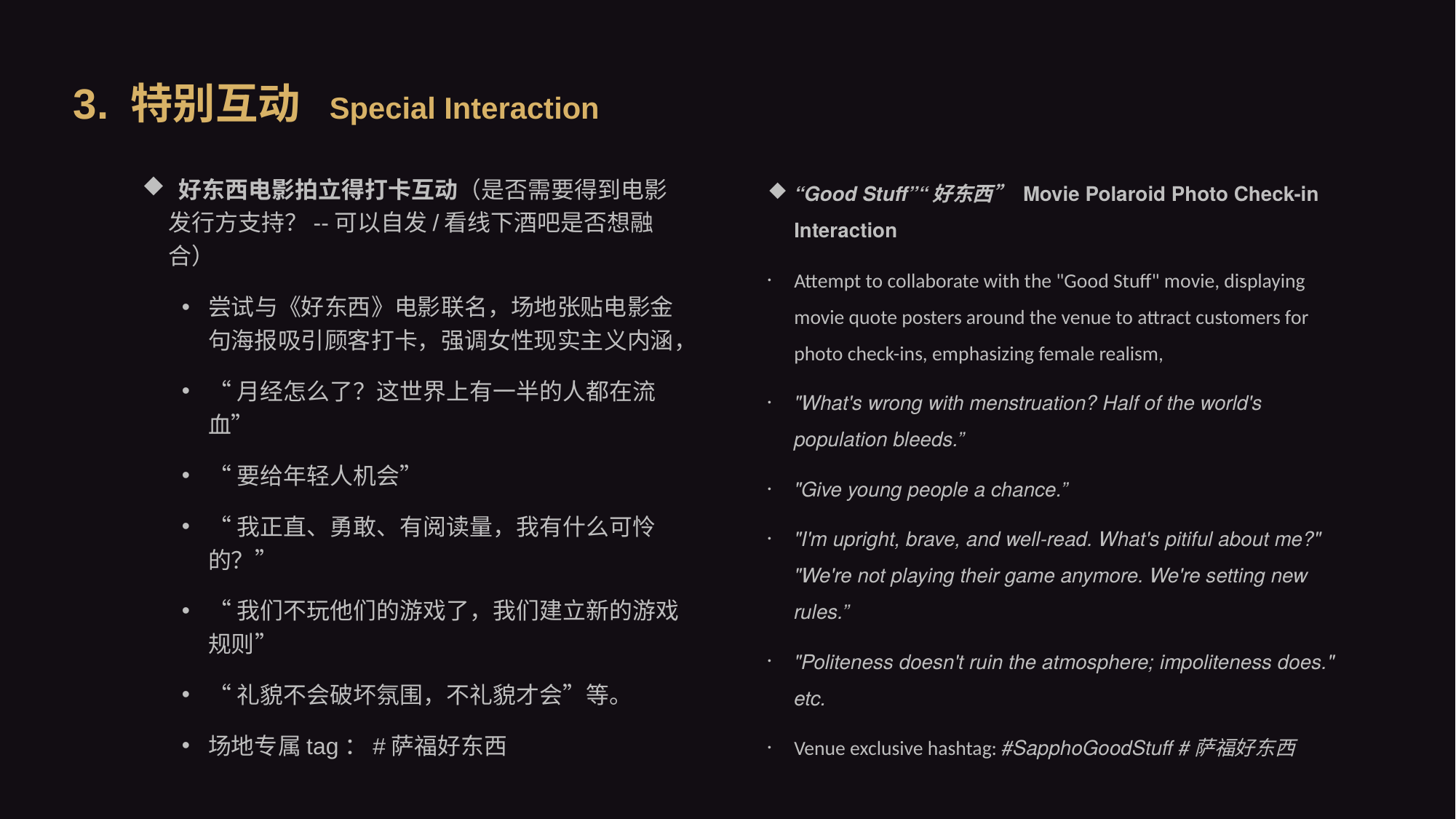

3. 特别互动  Special Interaction
“Good Stuff”“好东西” Movie Polaroid Photo Check-in Interaction
Attempt to collaborate with the "Good Stuff" movie, displaying movie quote posters around the venue to attract customers for photo check-ins, emphasizing female realism,
"What's wrong with menstruation? Half of the world's population bleeds.”
"Give young people a chance.”
"I'm upright, brave, and well-read. What's pitiful about me?"
"We're not playing their game anymore. We're setting new rules.”
"Politeness doesn't ruin the atmosphere; impoliteness does." etc.
Venue exclusive hashtag: #SapphoGoodStuff #萨福好东西
 好东西电影拍立得打卡互动（是否需要得到电影 发行方支持？--可以自发/看线下酒吧是否想融合）
尝试与《好东西》电影联名，场地张贴电影金句海报吸引顾客打卡，强调女性现实主义内涵，
“月经怎么了？这世界上有一半的人都在流血”
“要给年轻人机会”
“我正直、勇敢、有阅读量，我有什么可怜的？”
“我们不玩他们的游戏了，我们建立新的游戏规则”
“礼貌不会破坏氛围，不礼貌才会”等。
场地专属tag：#萨福好东西